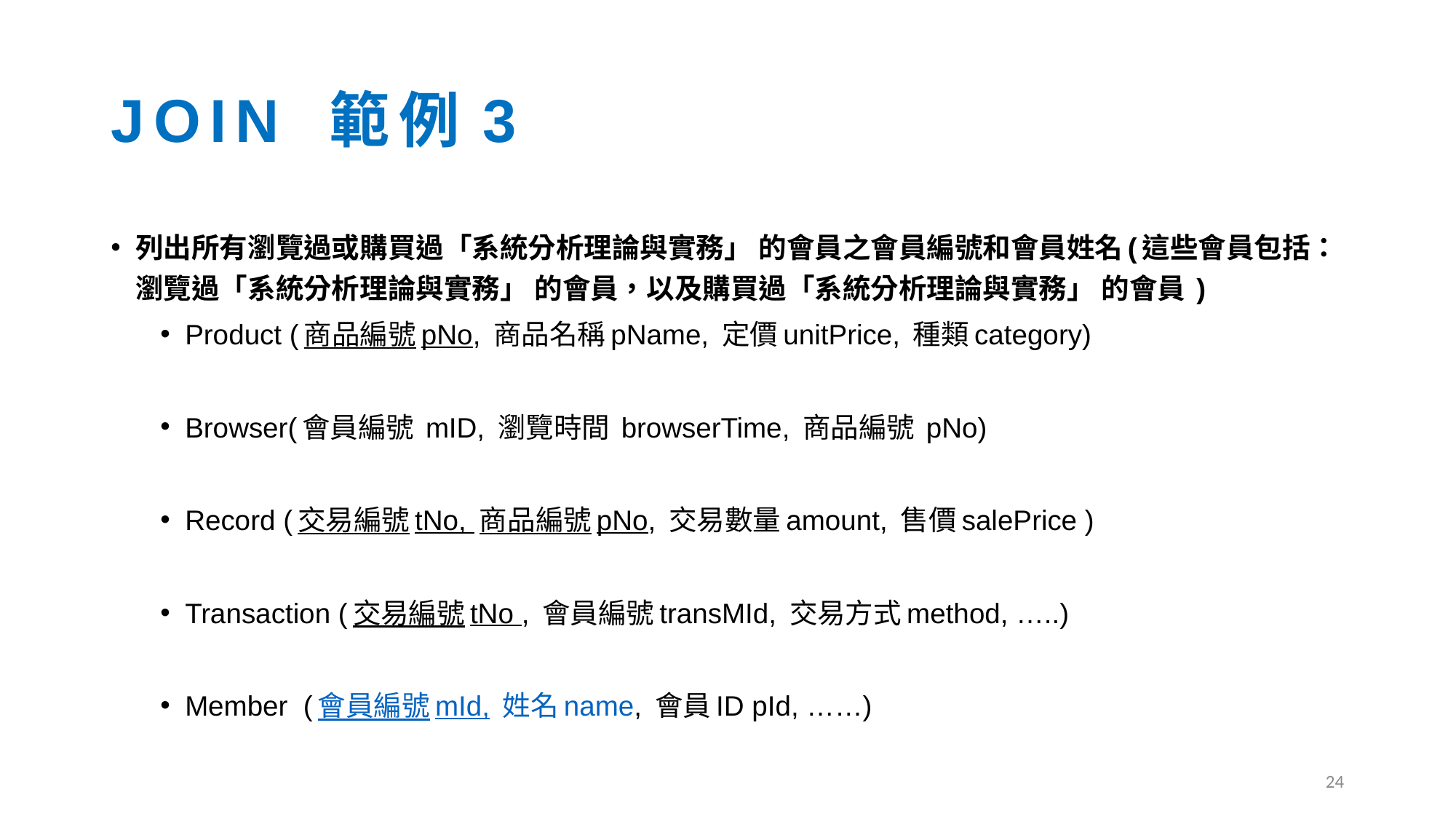

# JOIN 範例3
列出所有瀏覽過或購買過「系統分析理論與實務」 的會員之會員編號和會員姓名(這些會員包括：瀏覽過「系統分析理論與實務」 的會員，以及購買過「系統分析理論與實務」 的會員 )
Product (商品編號pNo, 商品名稱pName, 定價unitPrice, 種類category)

Browser(會員編號 mID, 瀏覽時間 browserTime, 商品編號 pNo)

Record (交易編號tNo, 商品編號pNo, 交易數量amount, 售價salePrice )

Transaction (交易編號tNo , 會員編號transMId, 交易方式method, …..)

Member  (會員編號mId, 姓名name, 會員ID pId, ……)

24